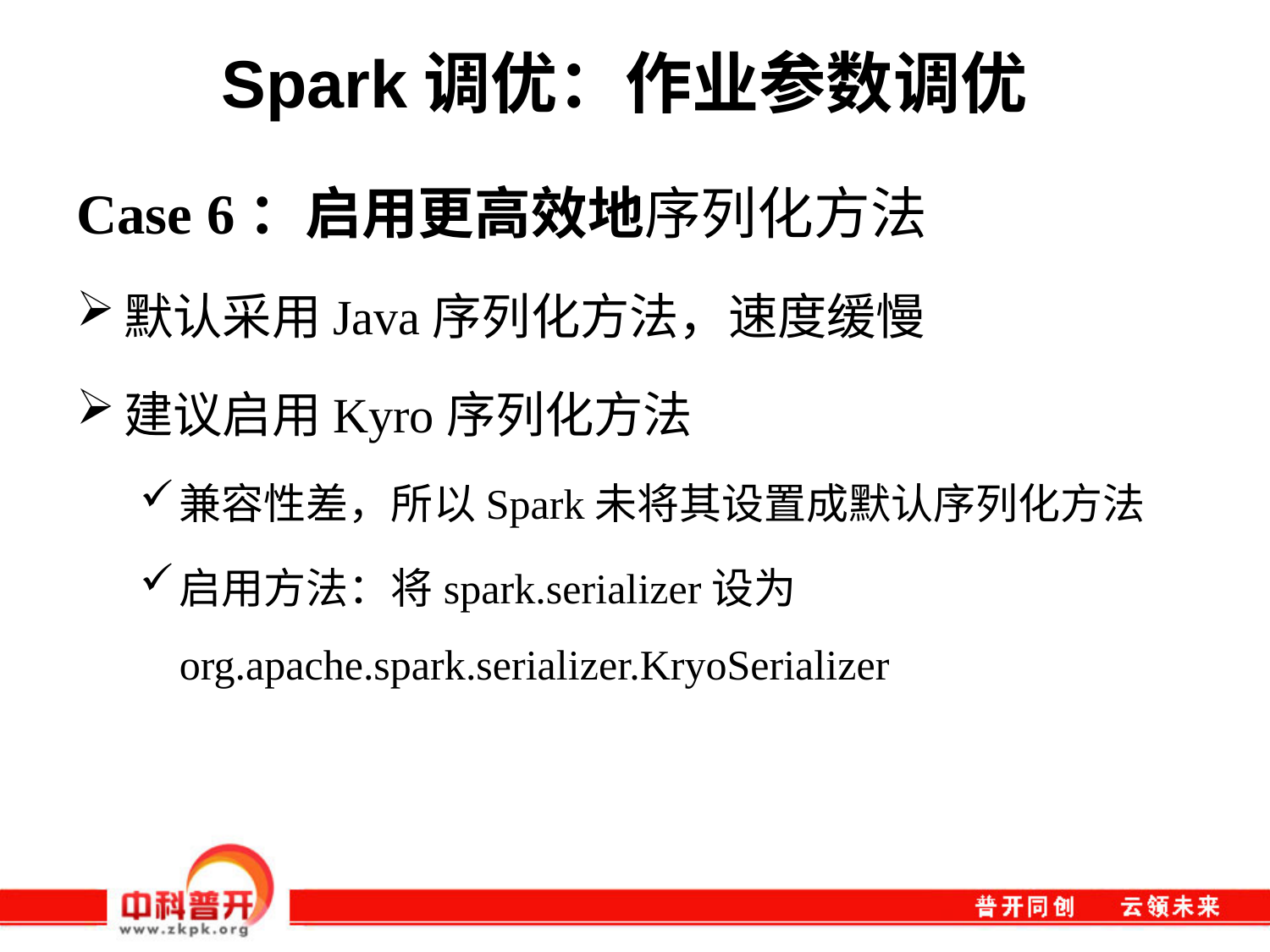

# Spark调优：作业参数调优
Case 6：启用更高效地序列化方法
默认采用Java序列化方法，速度缓慢
建议启用Kyro序列化方法
兼容性差，所以Spark未将其设置成默认序列化方法
启用方法：将spark.serializer设为org.apache.spark.serializer.KryoSerializer